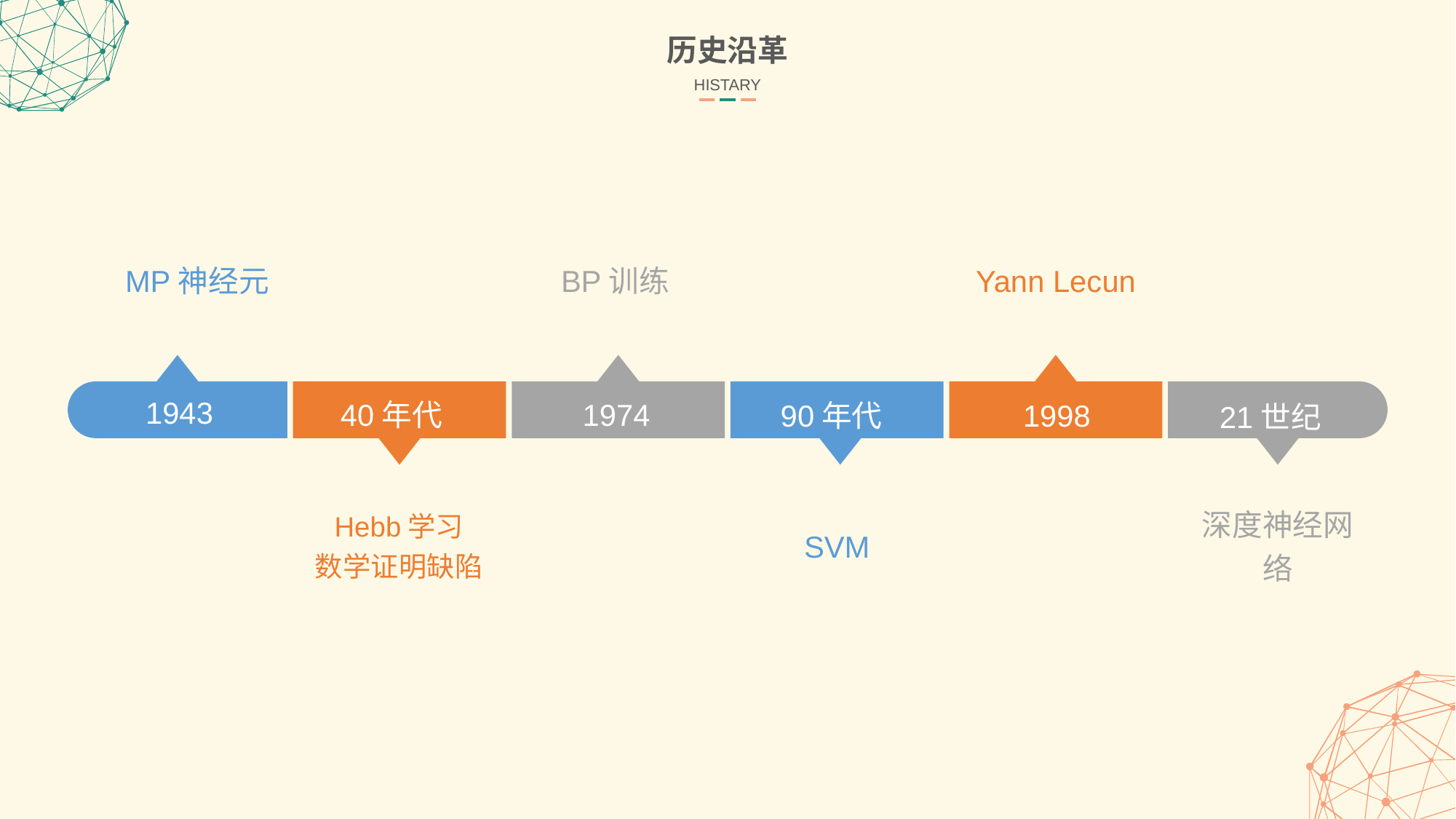

历史沿革
HISTARY
MP神经元
BP训练
Yann Lecun
1943
1974
40年代
90年代
1998
21世纪

Hebb学习
数学证明缺陷
SVM
深度神经网络